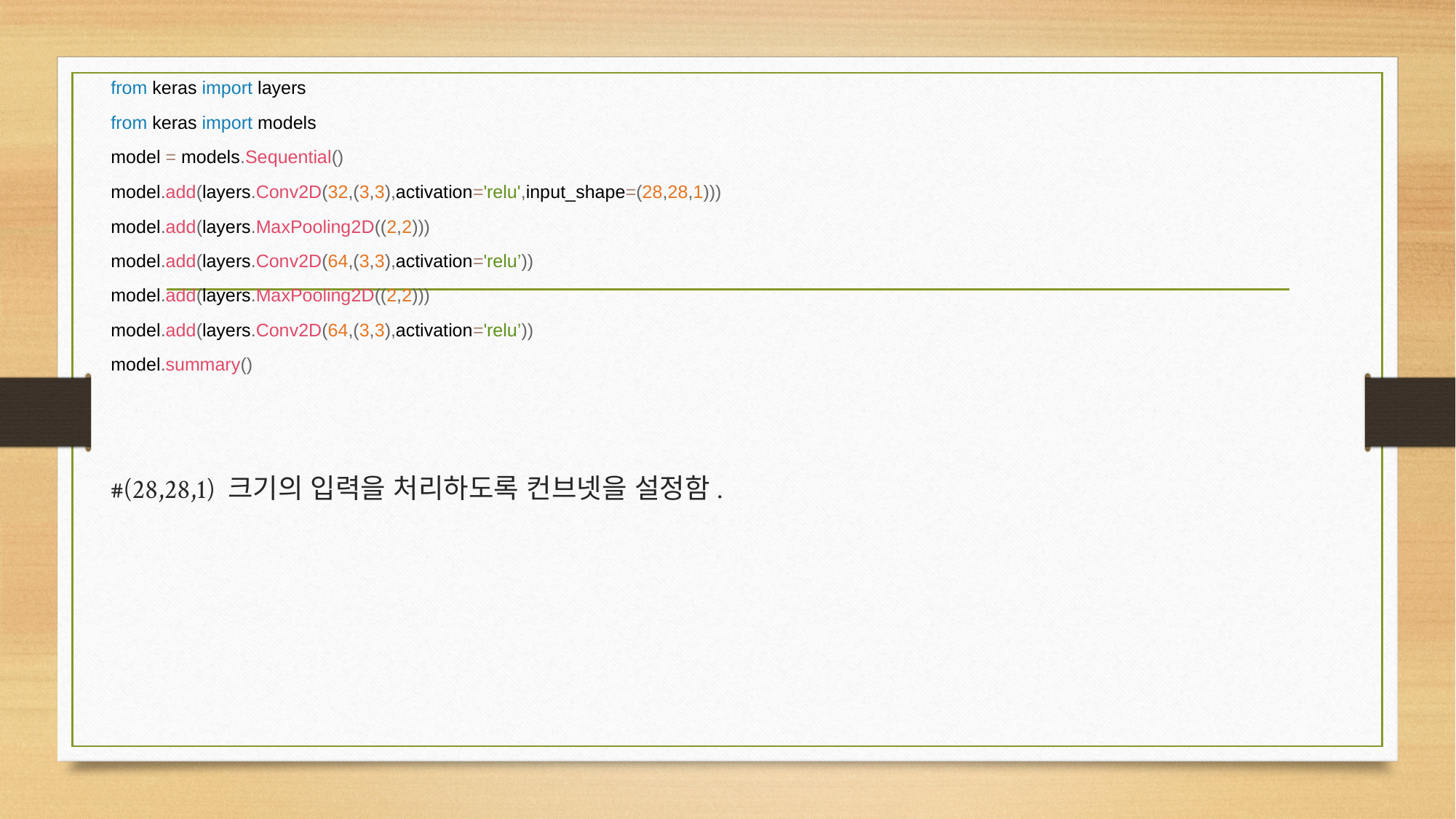

from keras import layers
from keras import models
model = models.Sequential()
model.add(layers.Conv2D(32,(3,3),activation='relu',input_shape=(28,28,1)))
model.add(layers.MaxPooling2D((2,2)))
model.add(layers.Conv2D(64,(3,3),activation='relu’))
model.add(layers.MaxPooling2D((2,2)))
model.add(layers.Conv2D(64,(3,3),activation='relu’))
model.summary()

#(28,28,1) 크기의 입력을 처리하도록 컨브넷을 설정함.